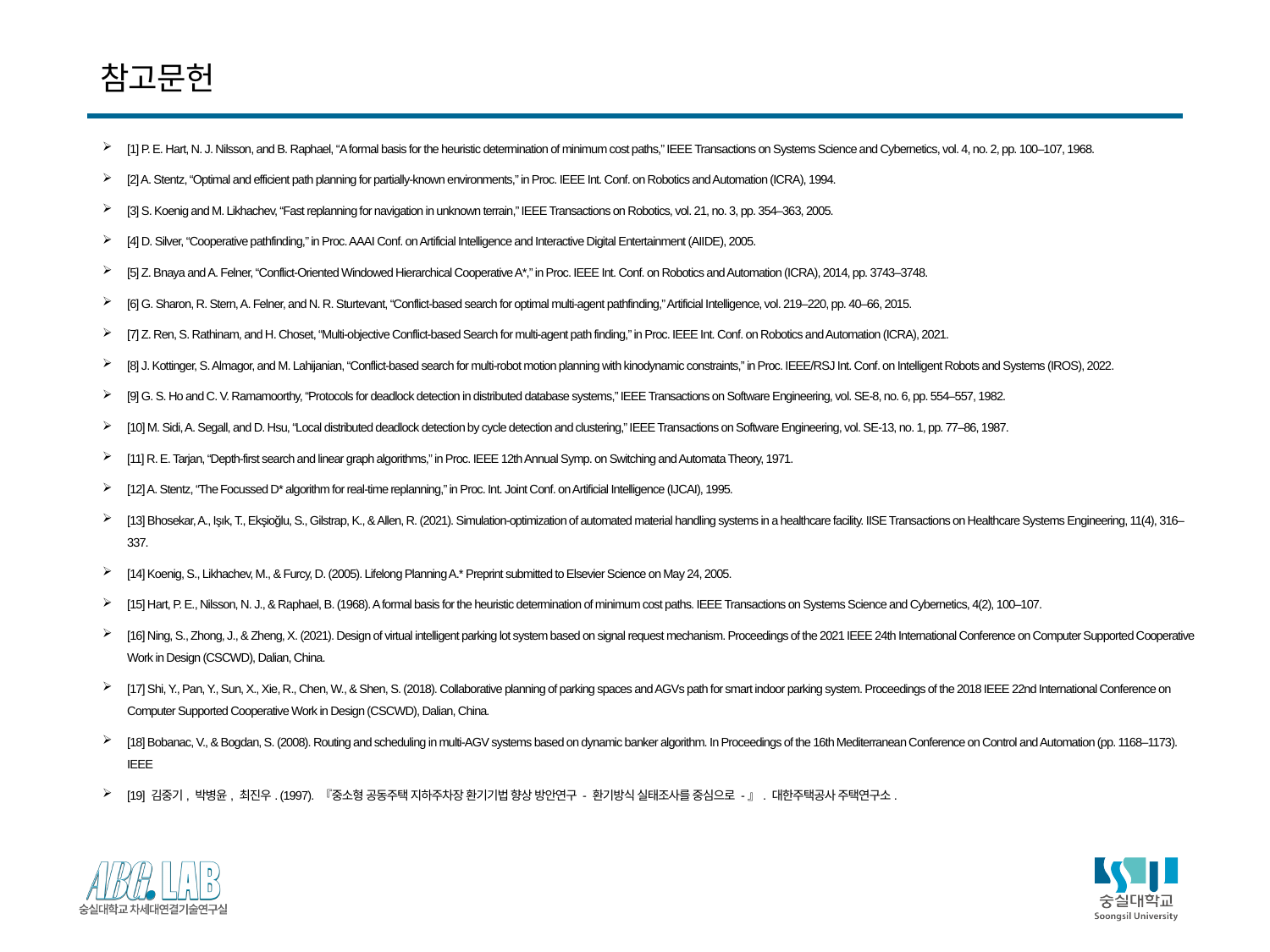

# 참고문헌
[1] P. E. Hart, N. J. Nilsson, and B. Raphael, “A formal basis for the heuristic determination of minimum cost paths,” IEEE Transactions on Systems Science and Cybernetics, vol. 4, no. 2, pp. 100–107, 1968.
[2] A. Stentz, “Optimal and efficient path planning for partially-known environments,” in Proc. IEEE Int. Conf. on Robotics and Automation (ICRA), 1994.
[3] S. Koenig and M. Likhachev, “Fast replanning for navigation in unknown terrain,” IEEE Transactions on Robotics, vol. 21, no. 3, pp. 354–363, 2005.
[4] D. Silver, “Cooperative pathfinding,” in Proc. AAAI Conf. on Artificial Intelligence and Interactive Digital Entertainment (AIIDE), 2005.
[5] Z. Bnaya and A. Felner, “Conflict-Oriented Windowed Hierarchical Cooperative A*,” in Proc. IEEE Int. Conf. on Robotics and Automation (ICRA), 2014, pp. 3743–3748.
[6] G. Sharon, R. Stern, A. Felner, and N. R. Sturtevant, “Conflict-based search for optimal multi-agent pathfinding,” Artificial Intelligence, vol. 219–220, pp. 40–66, 2015.
[7] Z. Ren, S. Rathinam, and H. Choset, “Multi-objective Conflict-based Search for multi-agent path finding,” in Proc. IEEE Int. Conf. on Robotics and Automation (ICRA), 2021.
[8] J. Kottinger, S. Almagor, and M. Lahijanian, “Conflict-based search for multi-robot motion planning with kinodynamic constraints,” in Proc. IEEE/RSJ Int. Conf. on Intelligent Robots and Systems (IROS), 2022.
[9] G. S. Ho and C. V. Ramamoorthy, “Protocols for deadlock detection in distributed database systems,” IEEE Transactions on Software Engineering, vol. SE-8, no. 6, pp. 554–557, 1982.
[10] M. Sidi, A. Segall, and D. Hsu, “Local distributed deadlock detection by cycle detection and clustering,” IEEE Transactions on Software Engineering, vol. SE-13, no. 1, pp. 77–86, 1987.
[11] R. E. Tarjan, “Depth-first search and linear graph algorithms,” in Proc. IEEE 12th Annual Symp. on Switching and Automata Theory, 1971.
[12] A. Stentz, “The Focussed D* algorithm for real-time replanning,” in Proc. Int. Joint Conf. on Artificial Intelligence (IJCAI), 1995.
[13] Bhosekar, A., Işık, T., Ekşioğlu, S., Gilstrap, K., & Allen, R. (2021). Simulation-optimization of automated material handling systems in a healthcare facility. IISE Transactions on Healthcare Systems Engineering, 11(4), 316–337.
[14] Koenig, S., Likhachev, M., & Furcy, D. (2005). Lifelong Planning A.* Preprint submitted to Elsevier Science on May 24, 2005.
[15] Hart, P. E., Nilsson, N. J., & Raphael, B. (1968). A formal basis for the heuristic determination of minimum cost paths. IEEE Transactions on Systems Science and Cybernetics, 4(2), 100–107.
[16] Ning, S., Zhong, J., & Zheng, X. (2021). Design of virtual intelligent parking lot system based on signal request mechanism. Proceedings of the 2021 IEEE 24th International Conference on Computer Supported Cooperative Work in Design (CSCWD), Dalian, China.
[17] Shi, Y., Pan, Y., Sun, X., Xie, R., Chen, W., & Shen, S. (2018). Collaborative planning of parking spaces and AGVs path for smart indoor parking system. Proceedings of the 2018 IEEE 22nd International Conference on Computer Supported Cooperative Work in Design (CSCWD), Dalian, China.
[18] Bobanac, V., & Bogdan, S. (2008). Routing and scheduling in multi-AGV systems based on dynamic banker algorithm. In Proceedings of the 16th Mediterranean Conference on Control and Automation (pp. 1168–1173). IEEE
[19] 김중기, 박병윤, 최진우. (1997). 『중소형 공동주택 지하주차장 환기기법 향상 방안연구 - 환기방식 실태조사를 중심으로 -』. 대한주택공사 주택연구소.